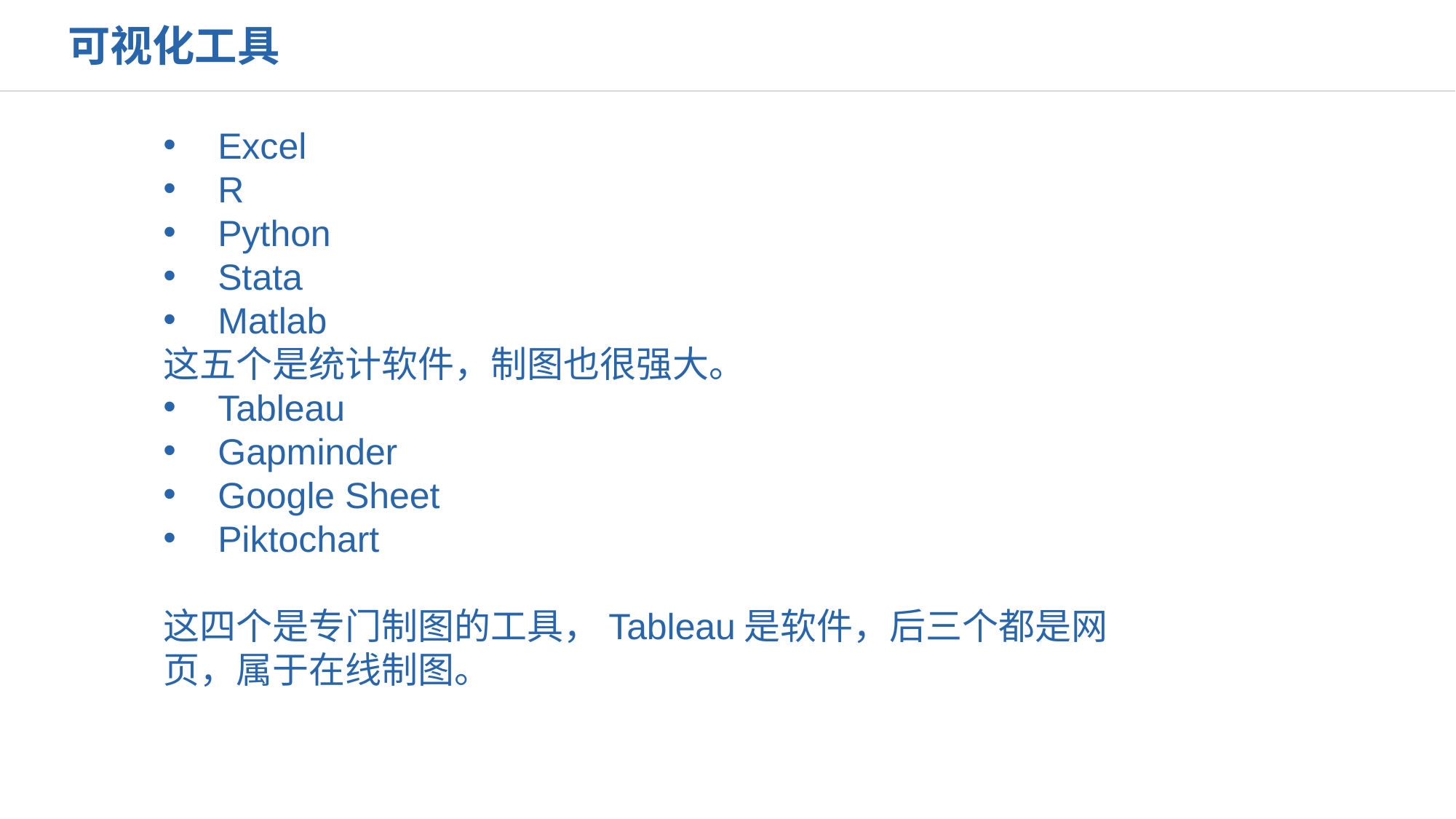

可视化工具
Excel
R
Python
Stata
Matlab
这五个是统计软件，制图也很强大。
Tableau
Gapminder
Google Sheet
Piktochart

这四个是专门制图的工具，Tableau是软件，后三个都是网页，属于在线制图。